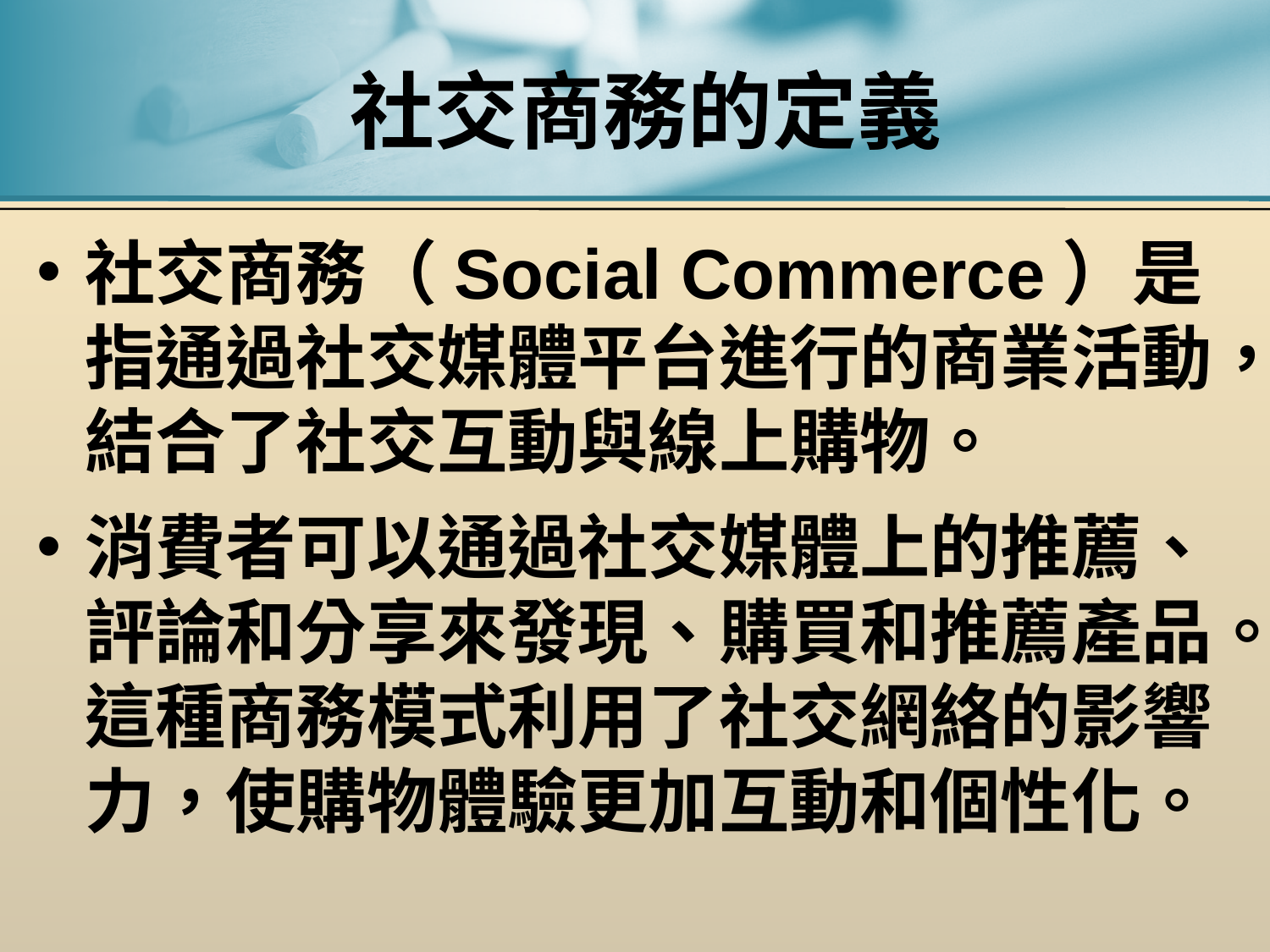

# 社交商務的定義
社交商務（Social Commerce）是指通過社交媒體平台進行的商業活動，結合了社交互動與線上購物。
消費者可以通過社交媒體上的推薦、評論和分享來發現、購買和推薦產品。這種商務模式利用了社交網絡的影響力，使購物體驗更加互動和個性化。